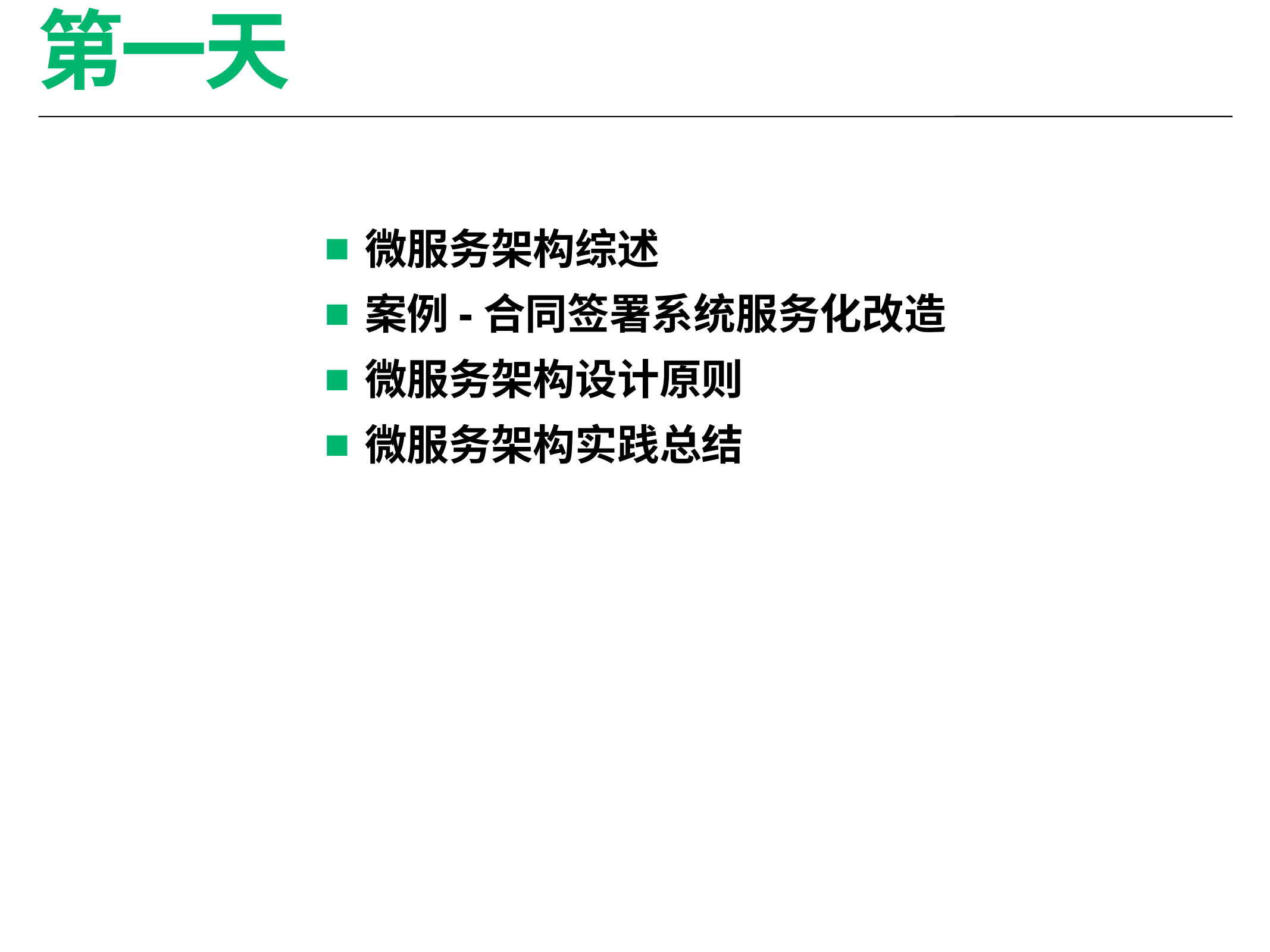

# 第一天
微服务架构综述
案例-合同签署系统服务化改造
微服务架构设计原则
微服务架构实践总结
3